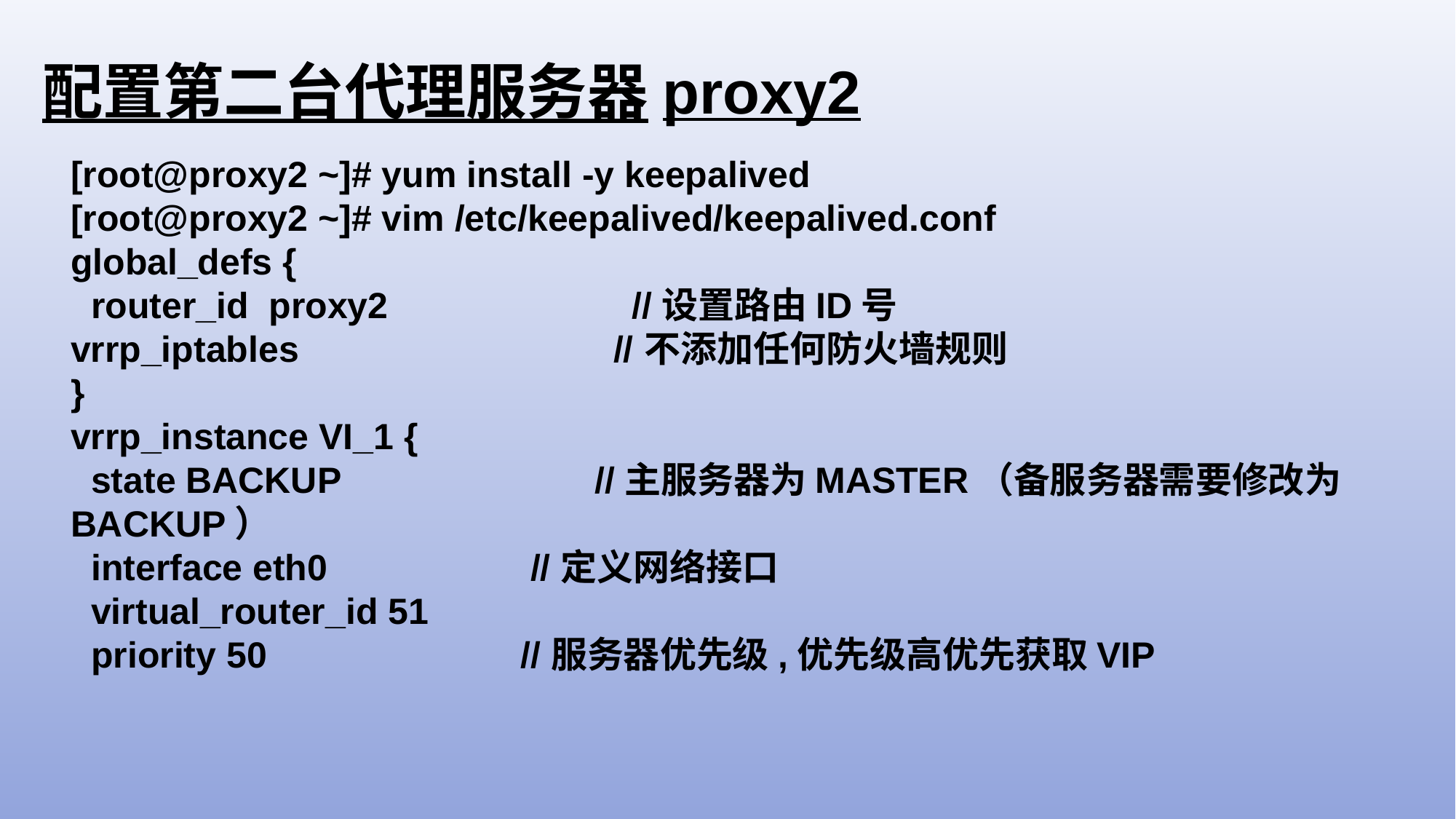

配置第二台代理服务器proxy2
[root@proxy2 ~]# yum install -y keepalived
[root@proxy2 ~]# vim /etc/keepalived/keepalived.conf
global_defs {
  router_id  proxy2                        //设置路由ID号
vrrp_iptables                               //不添加任何防火墙规则
}
vrrp_instance VI_1 {
  state BACKUP                         //主服务器为MASTER（备服务器需要修改为BACKUP）
  interface eth0                    //定义网络接口
  virtual_router_id 51
  priority 50                         //服务器优先级,优先级高优先获取VIP